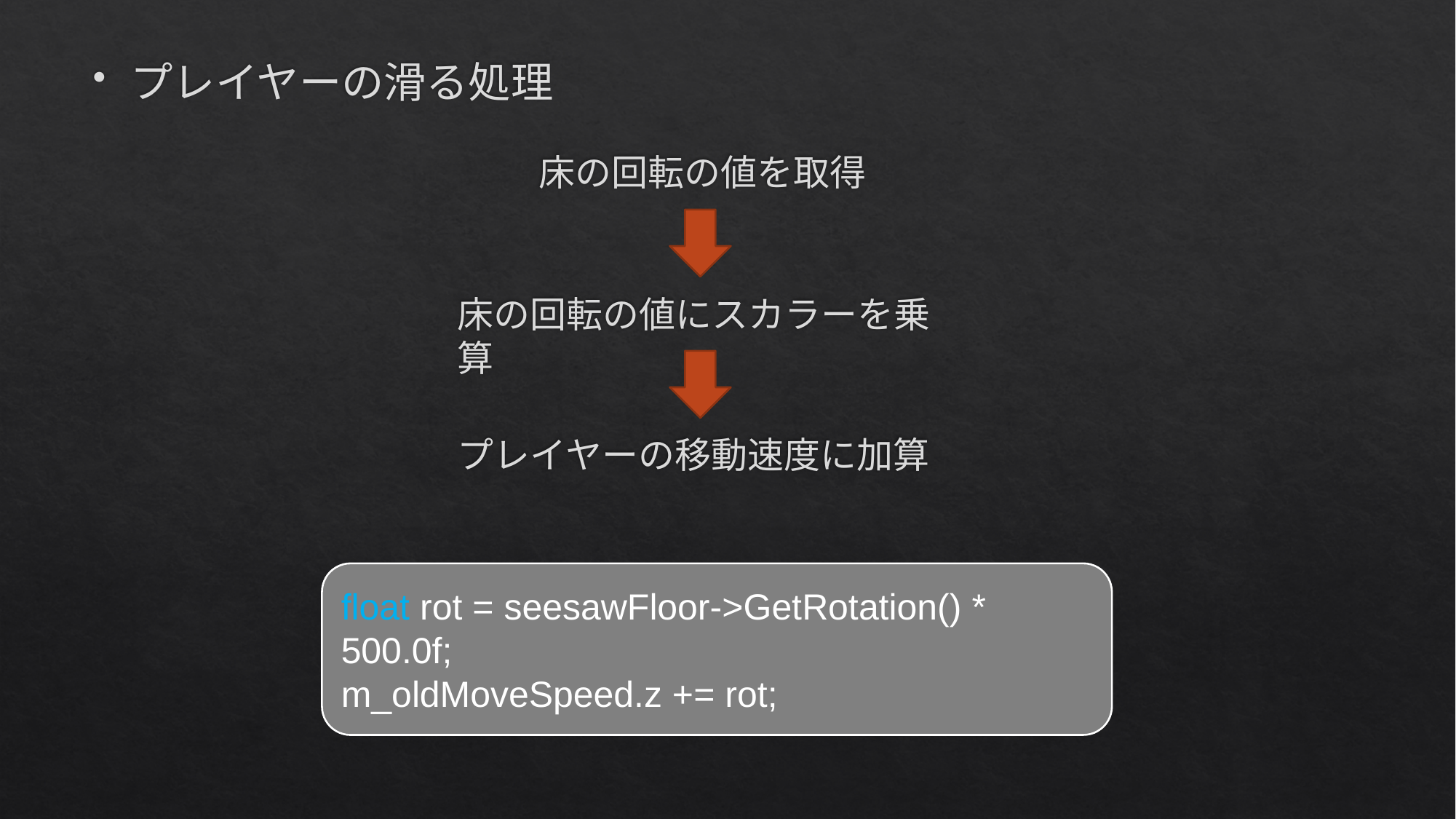

プレイヤーの滑る処理
床の回転の値を取得

床の回転の値にスカラーを乗算

プレイヤーの移動速度に加算
float rot = seesawFloor->GetRotation() * 500.0f;
m_oldMoveSpeed.z += rot;